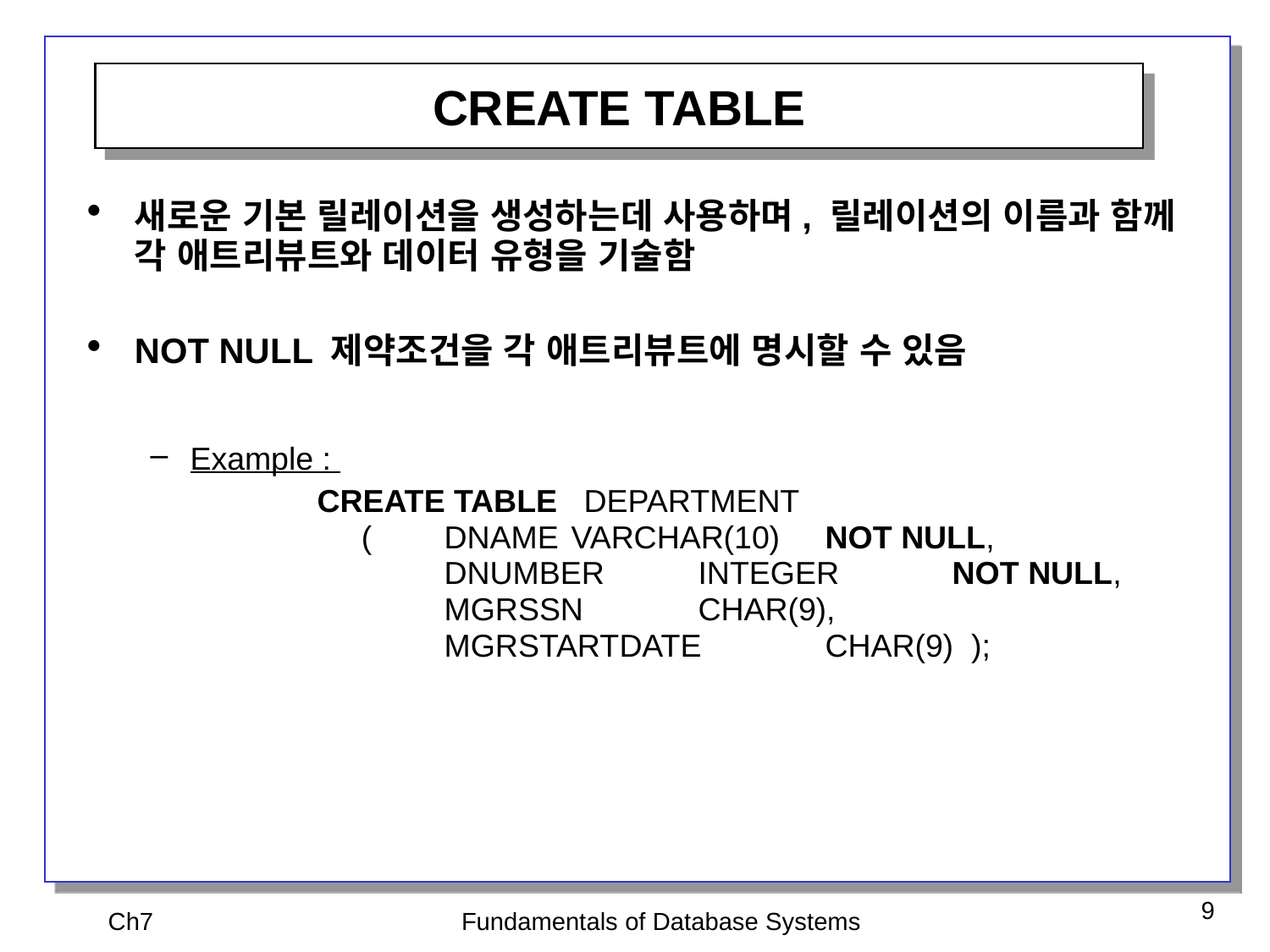

CREATE TABLE
새로운 기본 릴레이션을 생성하는데 사용하며, 릴레이션의 이름과 함께 각 애트리뷰트와 데이터 유형을 기술함

NOT NULL 제약조건을 각 애트리뷰트에 명시할 수 있음

Example :
		CREATE TABLE   DEPARTMENT
	     (	DNAME	VARCHAR(10)	NOT NULL,
		DNUMBER	INTEGER	NOT NULL,
		MGRSSN	CHAR(9),
		MGRSTARTDATE	CHAR(9)  );
Ch7
Fundamentals of Database Systems
9